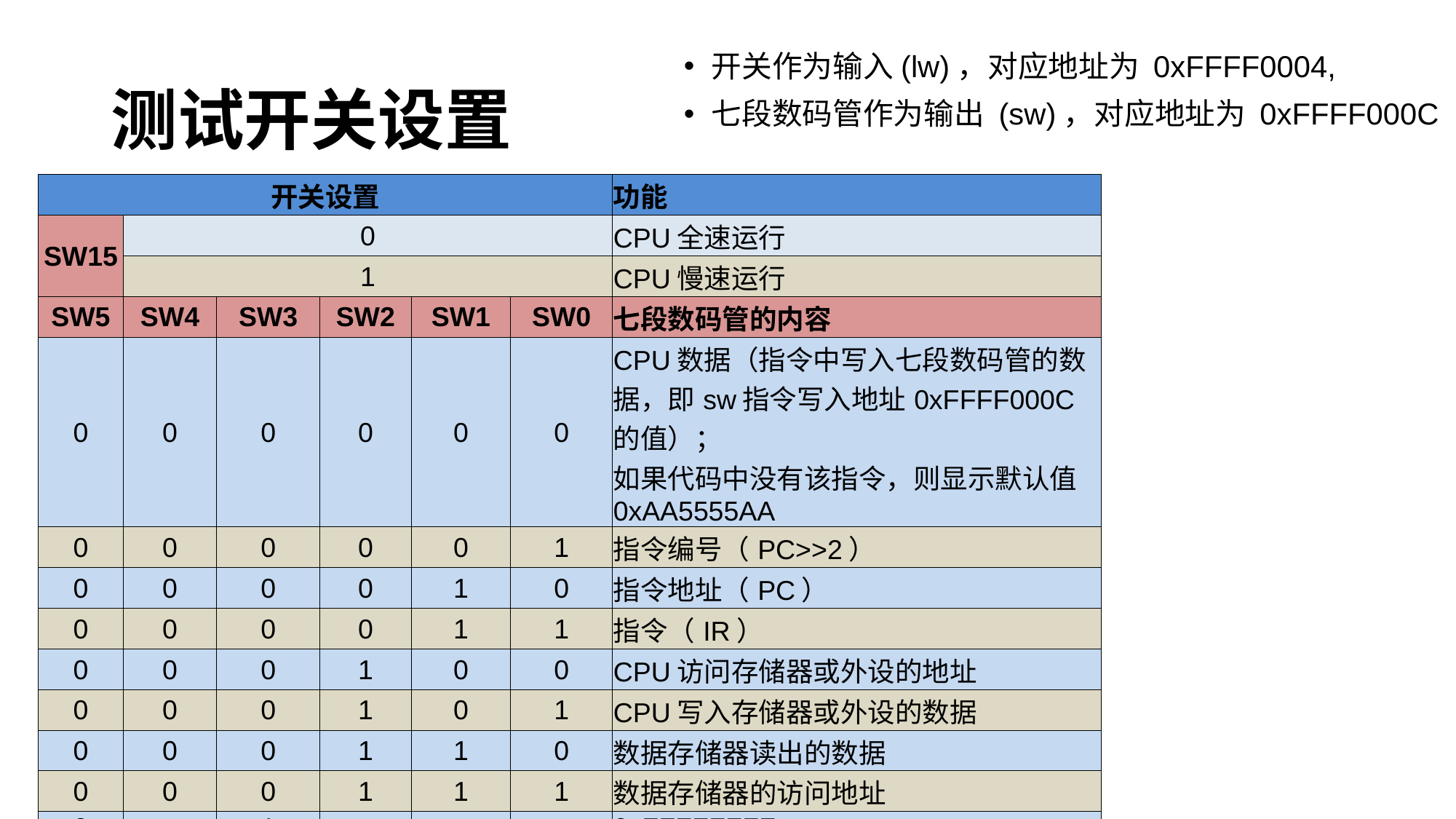

# 测试开关设置
开关作为输入(lw)，对应地址为 0xFFFF0004,
七段数码管作为输出 (sw)，对应地址为 0xFFFF000C
| 开关设置 |  |  |  |  |  | 功能 |
| --- | --- | --- | --- | --- | --- | --- |
| SW15 | 0 |  |  |  |  | CPU全速运行 |
|  | 1 |  |  |  |  | CPU慢速运行 |
| SW5 | SW4 | SW3 | SW2 | SW1 | SW0 | 七段数码管的内容 |
| 0 | 0 | 0 | 0 | 0 | 0 | CPU数据（指令中写入七段数码管的数据，即sw指令写入地址0xFFFF000C的值）； 如果代码中没有该指令，则显示默认值0xAA5555AA |
| 0 | 0 | 0 | 0 | 0 | 1 | 指令编号（PC>>2） |
| 0 | 0 | 0 | 0 | 1 | 0 | 指令地址（PC） |
| 0 | 0 | 0 | 0 | 1 | 1 | 指令（IR） |
| 0 | 0 | 0 | 1 | 0 | 0 | CPU访问存储器或外设的地址 |
| 0 | 0 | 0 | 1 | 0 | 1 | CPU写入存储器或外设的数据 |
| 0 | 0 | 0 | 1 | 1 | 0 | 数据存储器读出的数据 |
| 0 | 0 | 0 | 1 | 1 | 1 | 数据存储器的访问地址 |
| 0 | x | 1 | x | x | x | 0xFFFFFFFF |
| 0 | 1 | x | x | x | x | 0xFFFFFFFF |
| 1 | 寄存器的编号 |  |  |  |  | 对应寄存器的值 |